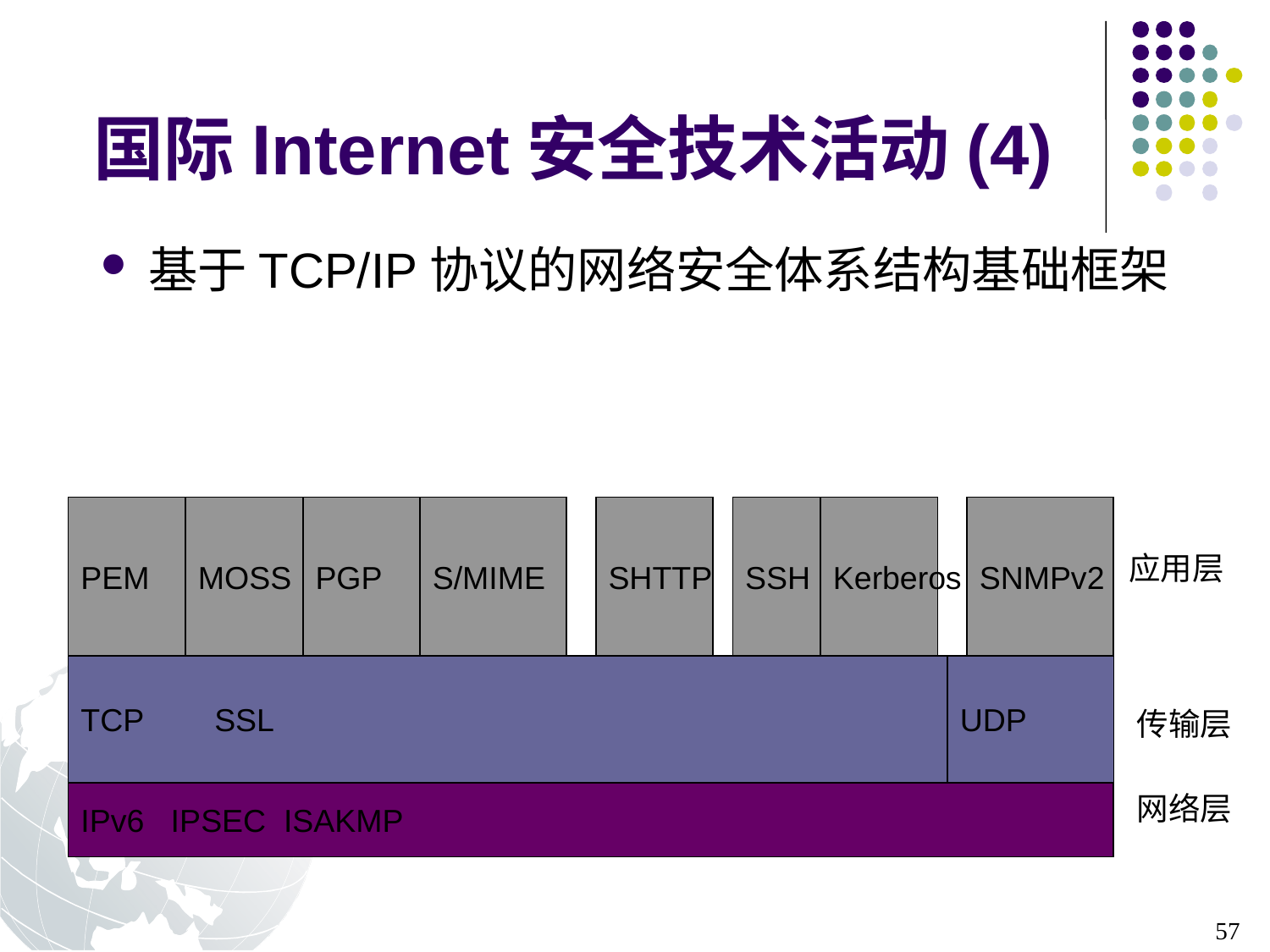

# 国际Internet安全技术活动(4)
基于TCP/IP协议的网络安全体系结构基础框架
PEM
MOSS
PGP
S/MIME
SHTTP
SSH
Kerberos
SNMPv2
应用层
TCP        SSL
UDP
传输层
IPv6   IPSEC  ISAKMP
网络层